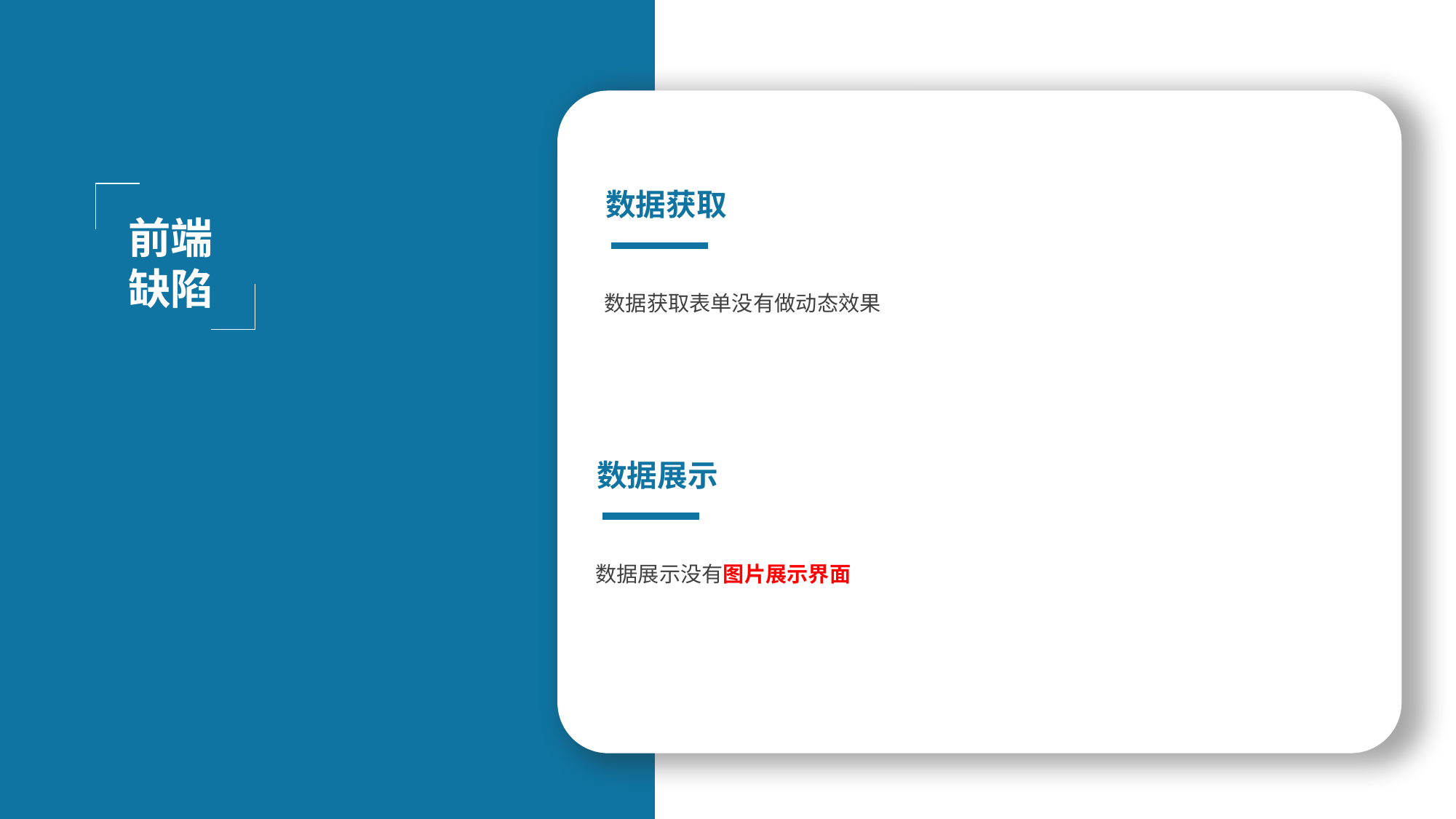

数据获取
前端
缺陷
数据获取表单没有做动态效果
数据展示
数据展示没有图片展示界面